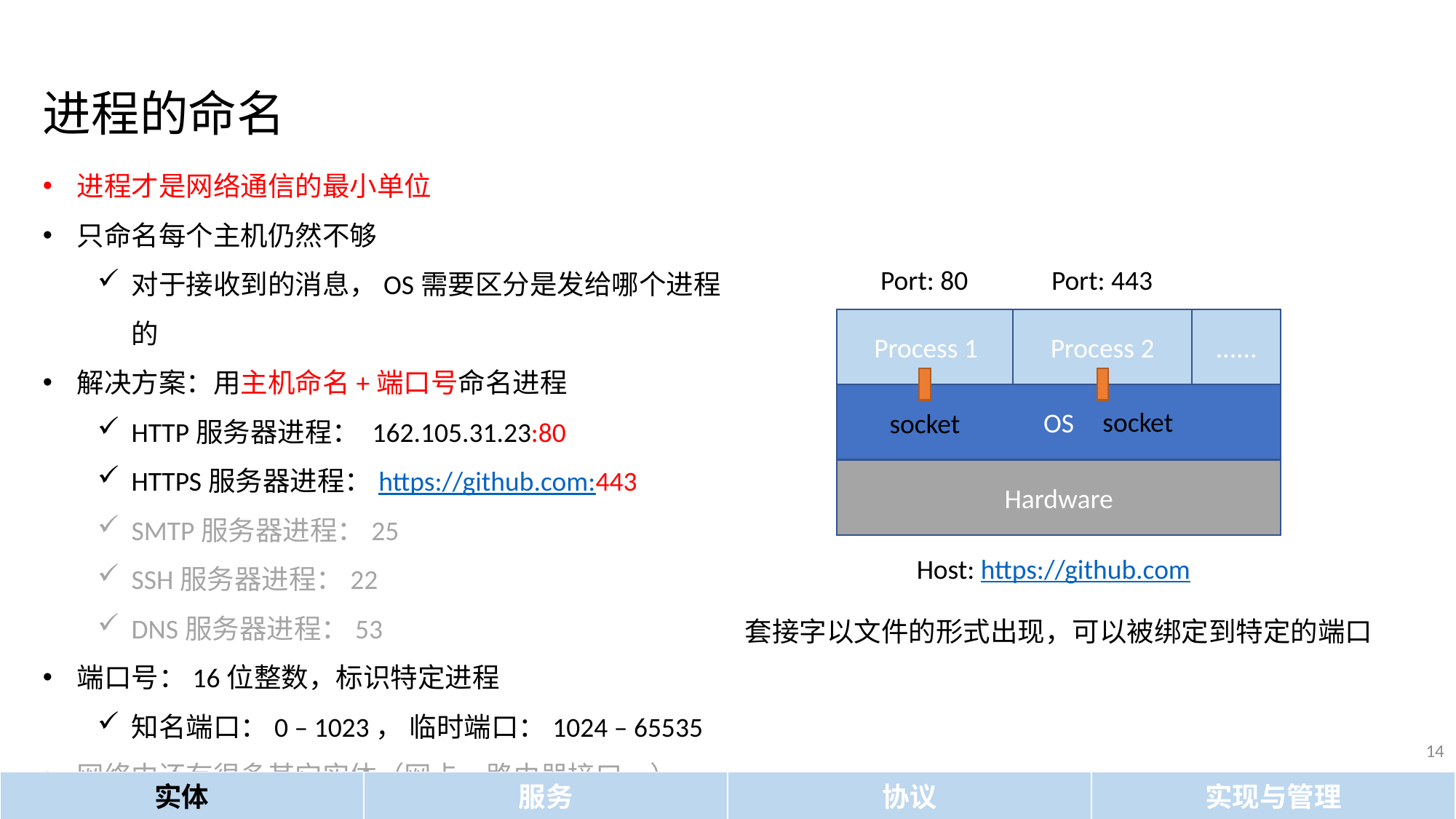

进程的命名
进程才是网络通信的最小单位
只命名每个主机仍然不够
对于接收到的消息，OS需要区分是发给哪个进程的
解决方案：用主机命名+端口号命名进程
HTTP服务器进程： 162.105.31.23:80
HTTPS服务器进程：https://github.com:443
SMTP服务器进程：25
SSH服务器进程：22
DNS服务器进程：53
端口号：16位整数，标识特定进程
知名端口：0 – 1023， 临时端口：1024 – 65535
网络中还有很多其它实体（网卡、路由器接口…）
Port: 443
Port: 80
Process 2
......
Process 1

OS
socket
socket
Hardware
Host: https://github.com
套接字以文件的形式出现，可以被绑定到特定的端口
14
实体
服务
协议
实现与管理